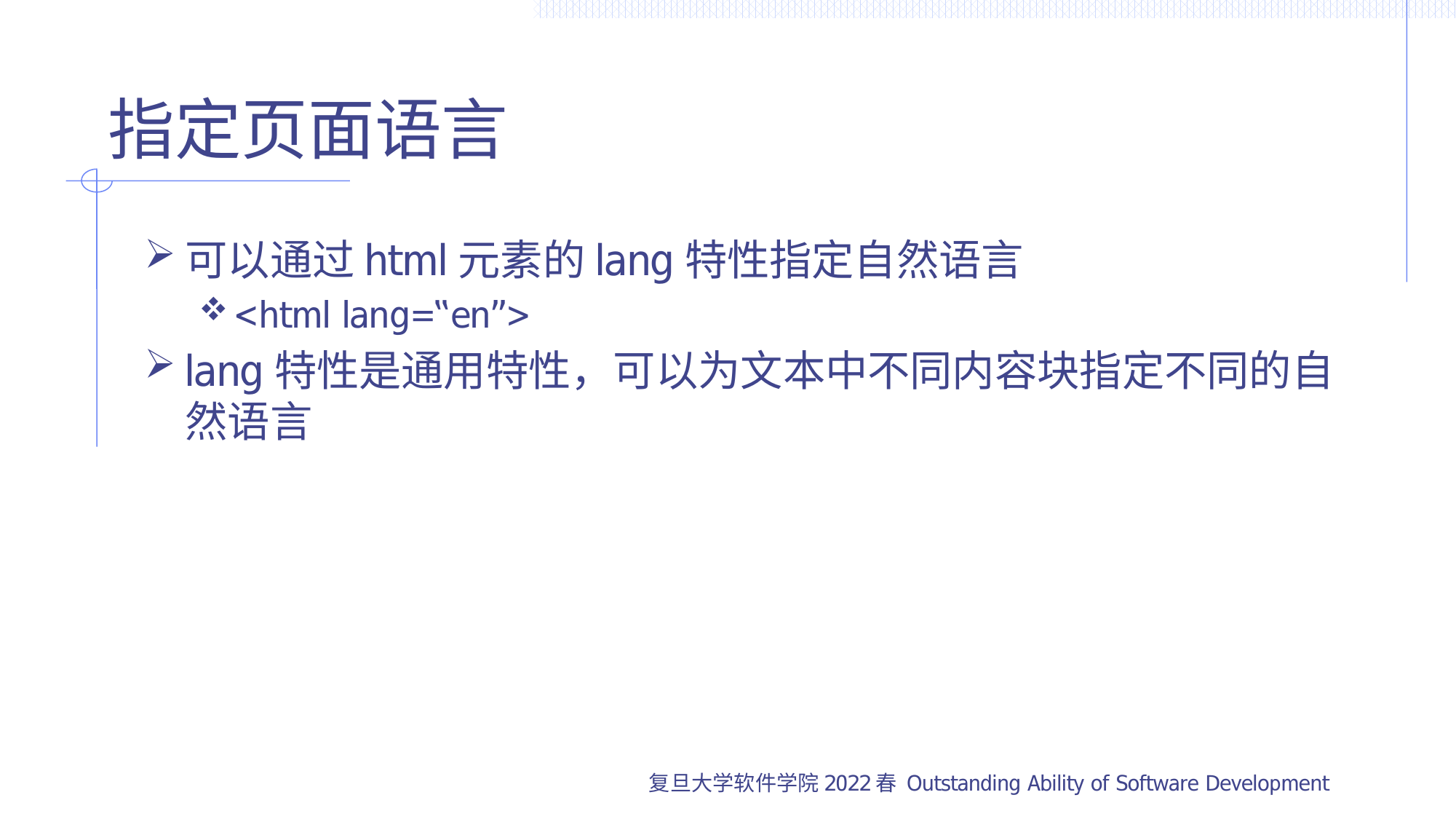

# 指定页面语言
可以通过html元素的lang特性指定自然语言
<html lang=“en”>
lang特性是通用特性，可以为文本中不同内容块指定不同的自然语言